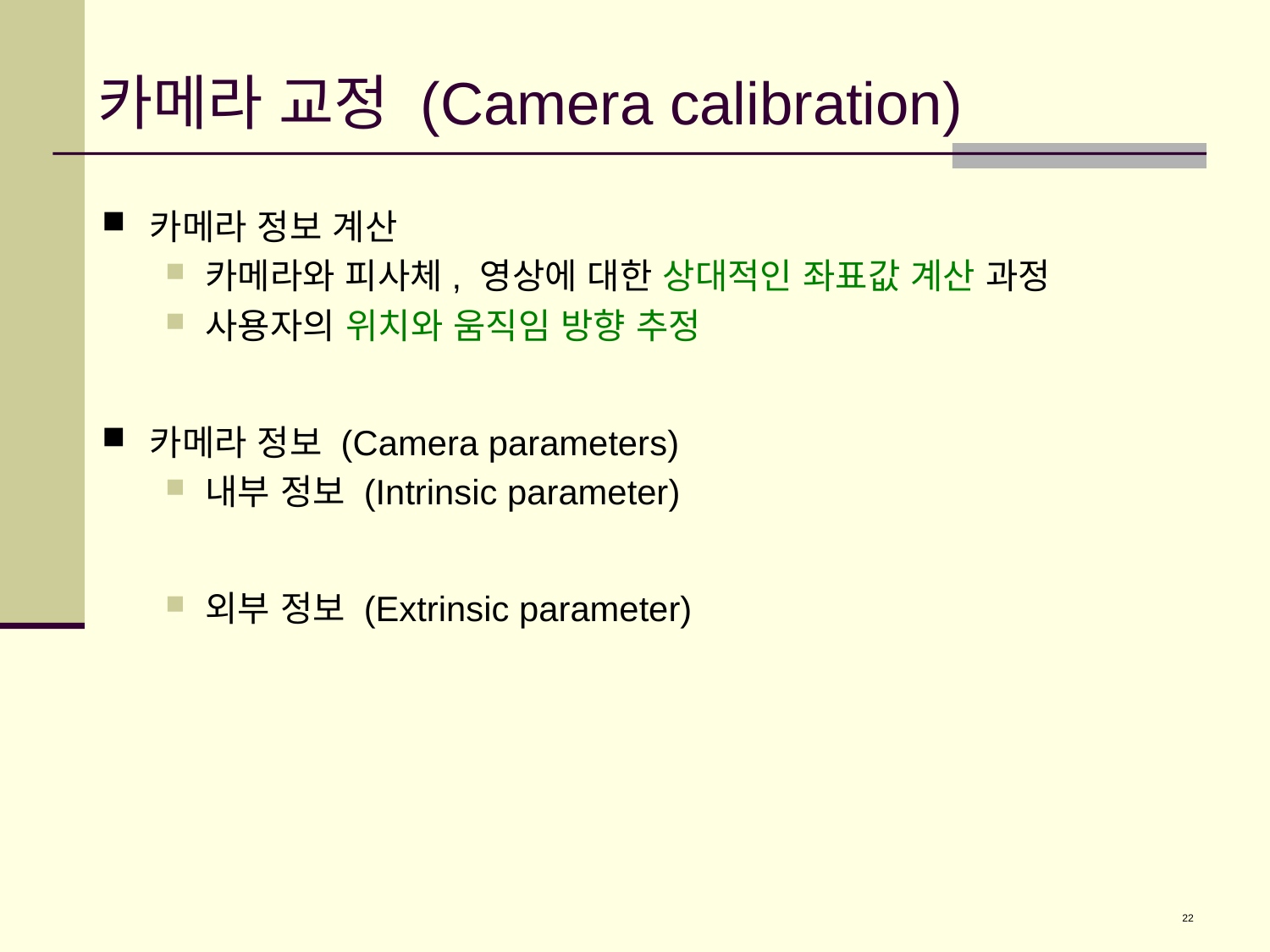

# 카메라 교정 (Camera calibration)
카메라 정보 계산
카메라와 피사체, 영상에 대한 상대적인 좌표값 계산 과정
사용자의 위치와 움직임 방향 추정

카메라 정보 (Camera parameters)
내부 정보 (Intrinsic parameter)

외부 정보 (Extrinsic parameter)

22